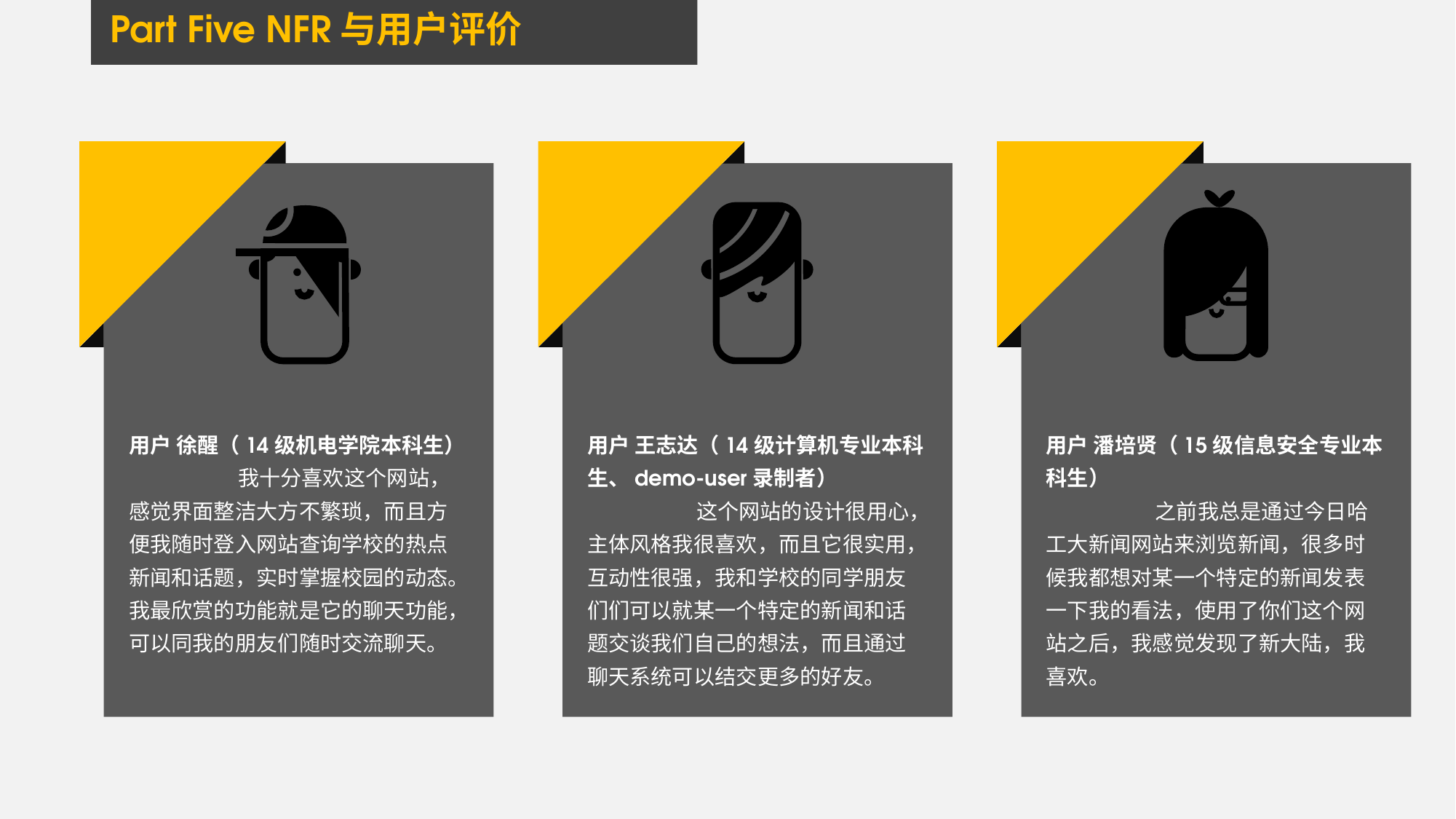

Part Five NFR与用户评价

用户 徐醒（14级机电学院本科生）
	我十分喜欢这个网站，感觉界面整洁大方不繁琐，而且方便我随时登入网站查询学校的热点新闻和话题，实时掌握校园的动态。我最欣赏的功能就是它的聊天功能，可以同我的朋友们随时交流聊天。

用户 王志达（14级计算机专业本科生、demo-user录制者）
	这个网站的设计很用心，主体风格我很喜欢，而且它很实用，互动性很强，我和学校的同学朋友们们可以就某一个特定的新闻和话题交谈我们自己的想法，而且通过聊天系统可以结交更多的好友。

用户 潘培贤（15级信息安全专业本科生）
	之前我总是通过今日哈工大新闻网站来浏览新闻，很多时候我都想对某一个特定的新闻发表一下我的看法，使用了你们这个网站之后，我感觉发现了新大陆，我喜欢。